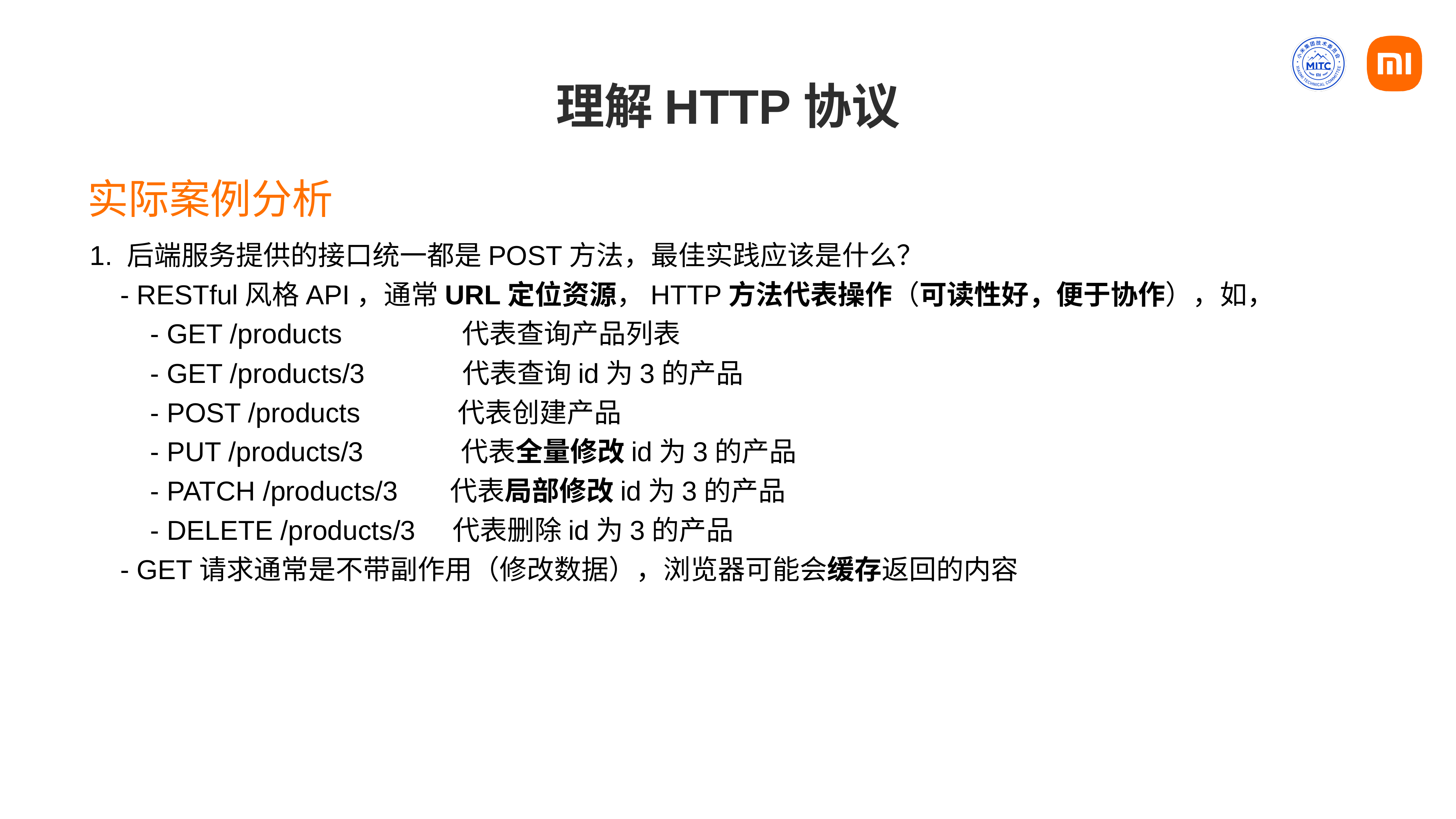

# 理解HTTP协议
实际案例分析
1. 后端服务提供的接口统一都是POST方法，最佳实践应该是什么？
    - RESTful风格API，通常URL定位资源，HTTP方法代表操作（可读性好，便于协作），如，
        - GET /products               代表查询产品列表
        - GET /products/3            代表查询id为3的产品
        - POST /products            代表创建产品
        - PUT /products/3            代表全量修改id为3的产品
        - PATCH /products/3      代表局部修改id为3的产品
        - DELETE /products/3    代表删除id为3的产品
    - GET请求通常是不带副作用（修改数据），浏览器可能会缓存返回的内容